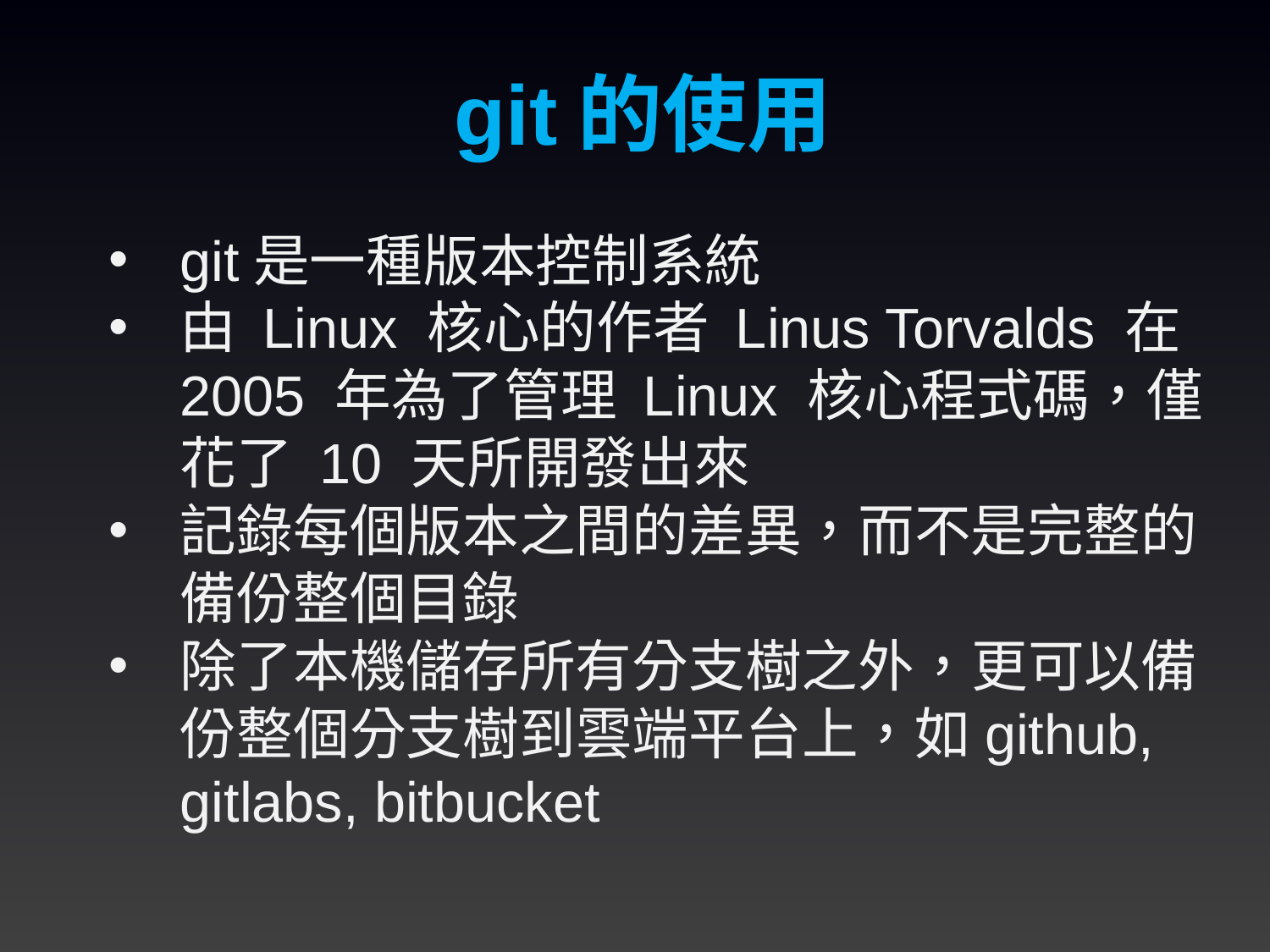

git的使用
git是一種版本控制系統
由 Linux 核心的作者 Linus Torvalds 在 2005 年為了管理 Linux 核心程式碼，僅花了 10 天所開發出來
記錄每個版本之間的差異，而不是完整的備份整個目錄
除了本機儲存所有分支樹之外，更可以備份整個分支樹到雲端平台上，如github, gitlabs, bitbucket